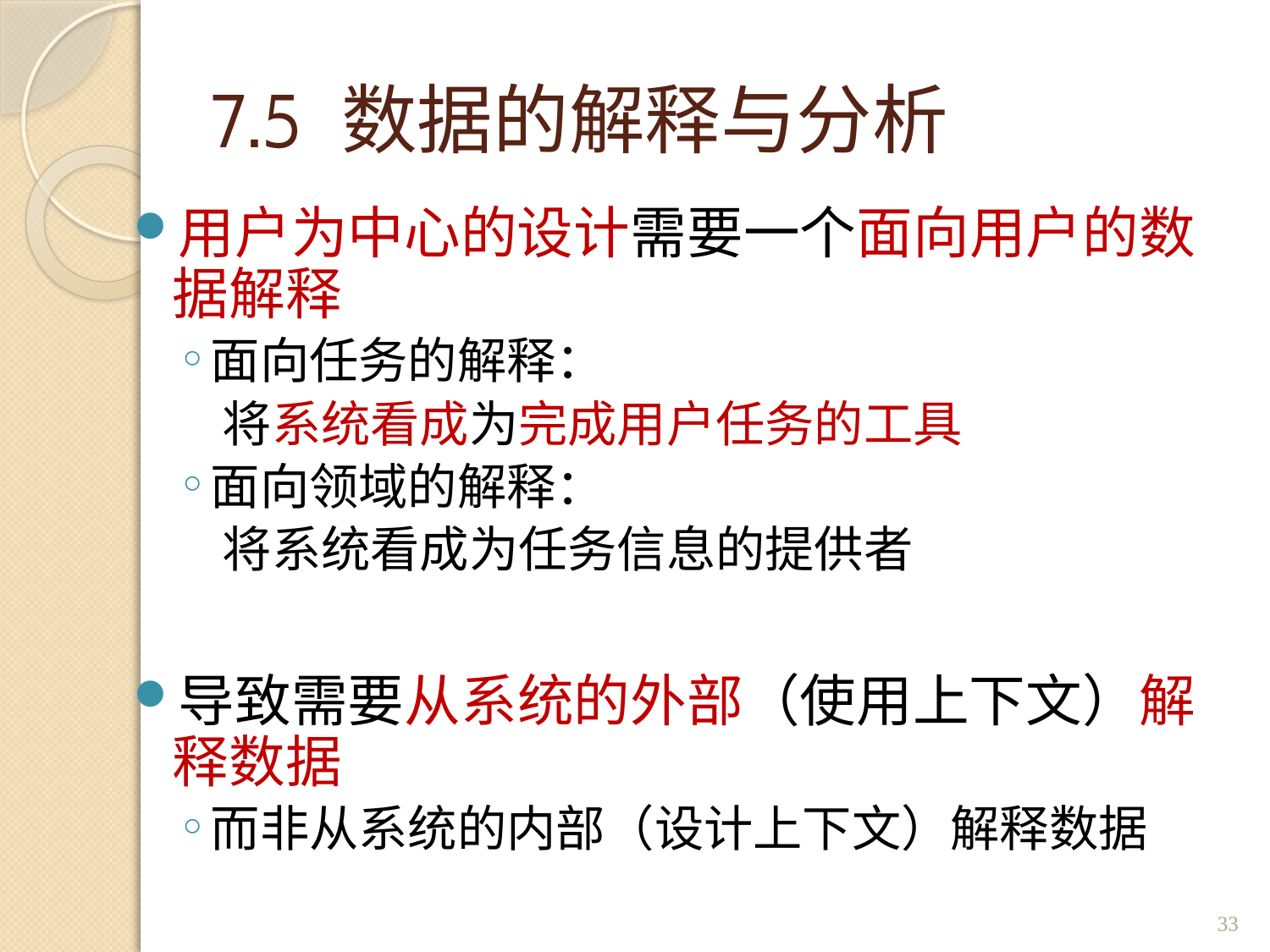

# 7.5 数据的解释与分析
用户为中心的设计需要一个面向用户的数据解释
面向任务的解释：
   将系统看成为完成用户任务的工具
面向领域的解释：
   将系统看成为任务信息的提供者

导致需要从系统的外部（使用上下文）解释数据
而非从系统的内部（设计上下文）解释数据
33